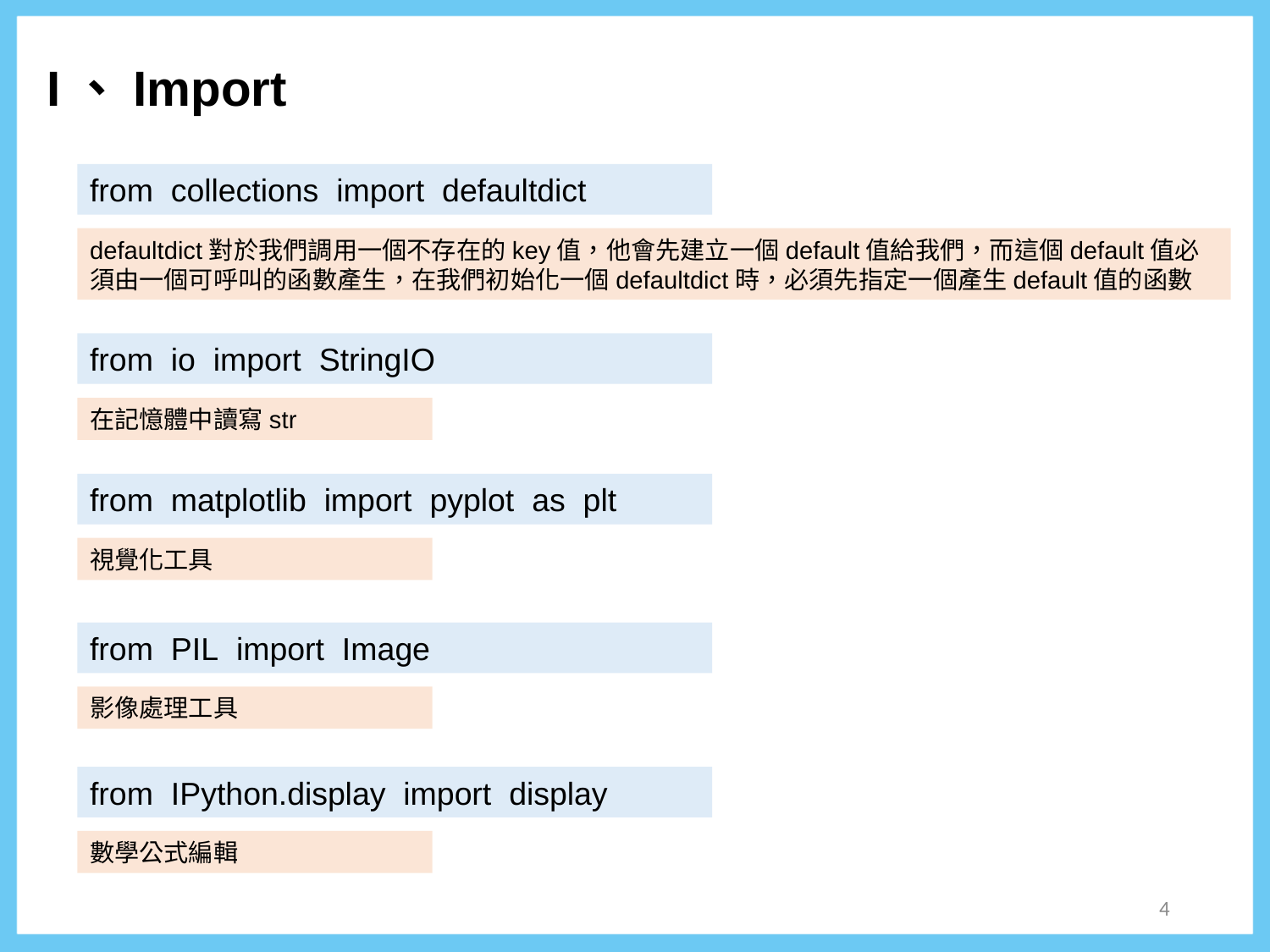

I、Import
from  collections  import  defaultdict
defaultdict對於我們調用一個不存在的key值，他會先建立一個default值給我們，而這個default值必須由一個可呼叫的函數產生，在我們初始化一個defaultdict時，必須先指定一個產生default值的函數
from  io  import  StringIO
在記憶體中讀寫str
from  matplotlib  import  pyplot  as  plt
視覺化工具
from  PIL  import  Image
影像處理工具
from  IPython.display  import  display
數學公式編輯
4